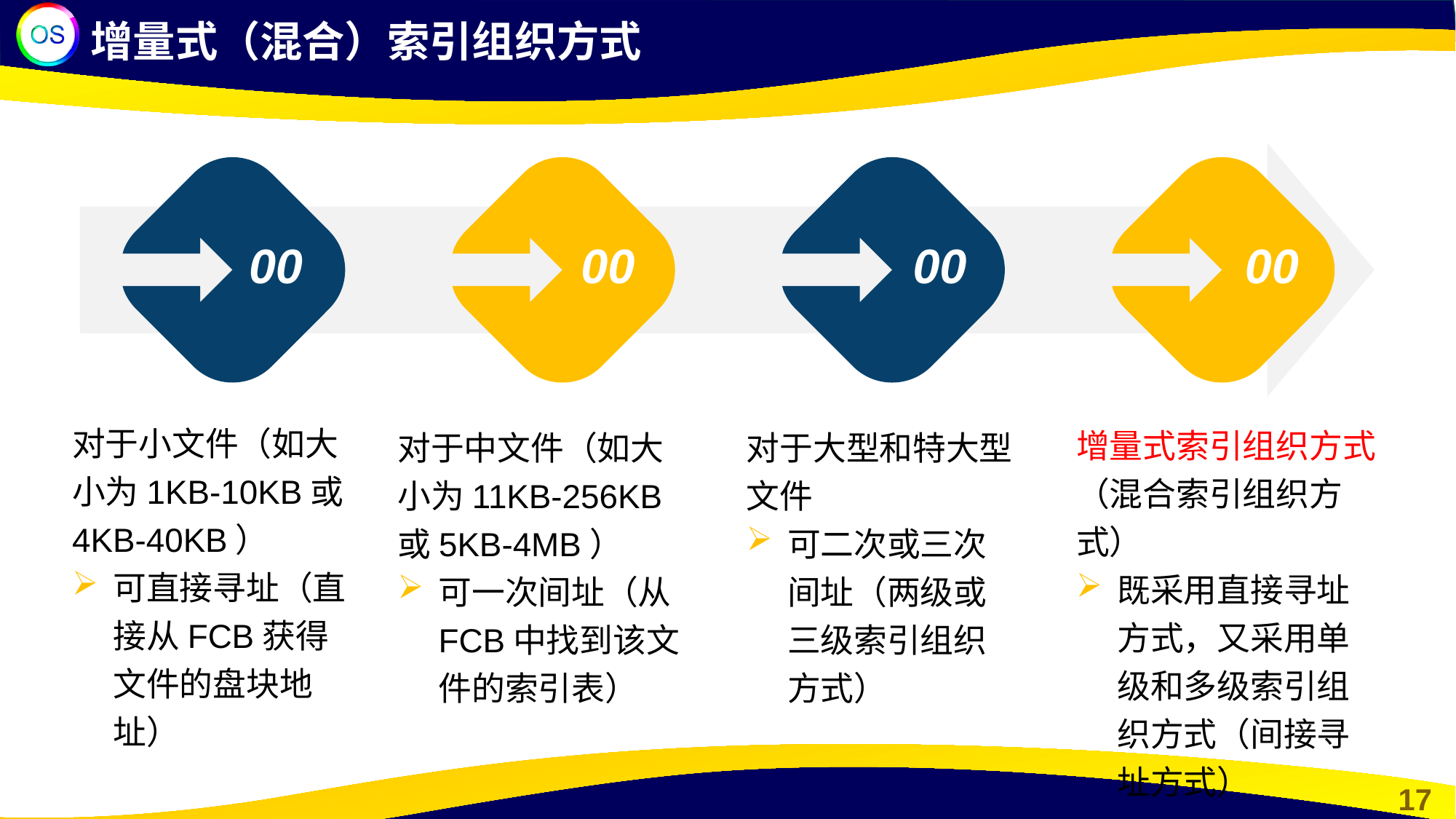

增量式（混合）索引组织方式

00
00
00
00
对于小文件（如大小为1KB-10KB或4KB-40KB）
可直接寻址（直接从FCB获得文件的盘块地址）
增量式索引组织方式（混合索引组织方式）
既采用直接寻址方式，又采用单级和多级索引组织方式（间接寻址方式）
对于中文件（如大小为11KB-256KB或5KB-4MB）
可一次间址（从FCB中找到该文件的索引表）
对于大型和特大型文件
可二次或三次间址（两级或三级索引组织方式）